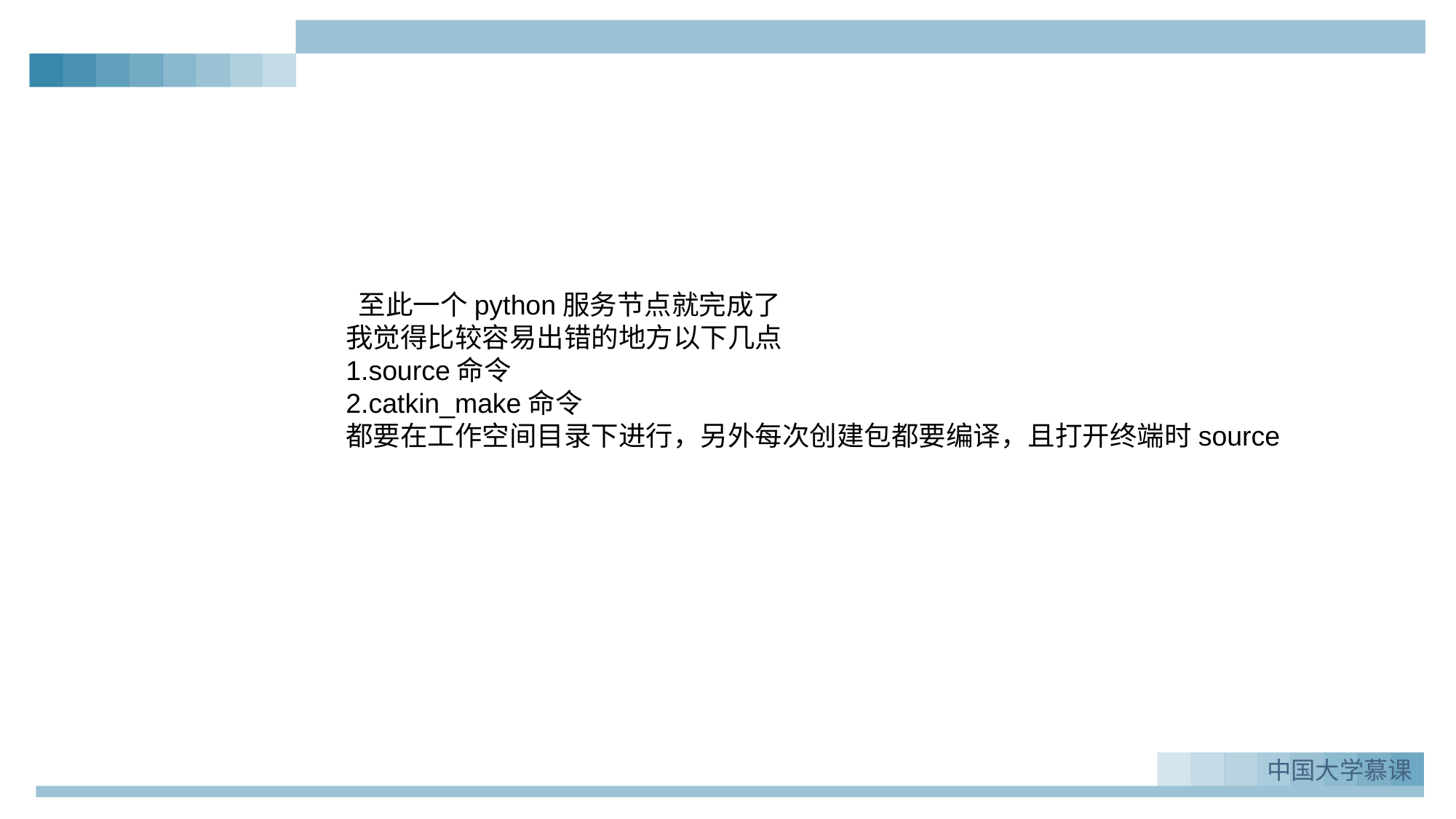

至此一个python服务节点就完成了
我觉得比较容易出错的地方以下几点
1.source命令
2.catkin_make命令
都要在工作空间目录下进行，另外每次创建包都要编译，且打开终端时source

中国大学慕课